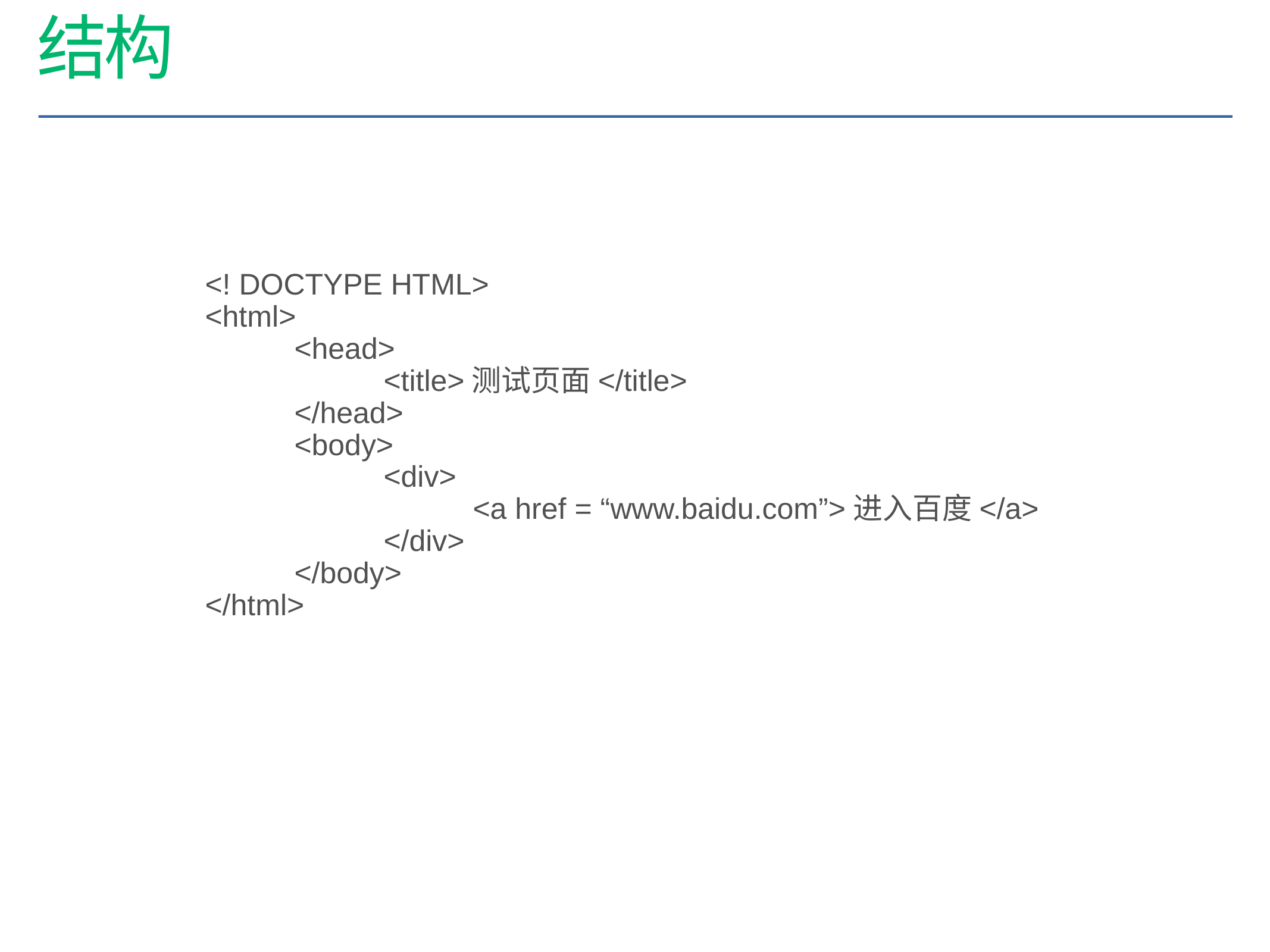

# 结构
<! DOCTYPE HTML>
<html>
	<head>
		<title>测试页面</title>
	</head>
	<body>
		<div>
			<a href = “www.baidu.com”>进入百度</a>
		</div>
	</body>
</html>
5